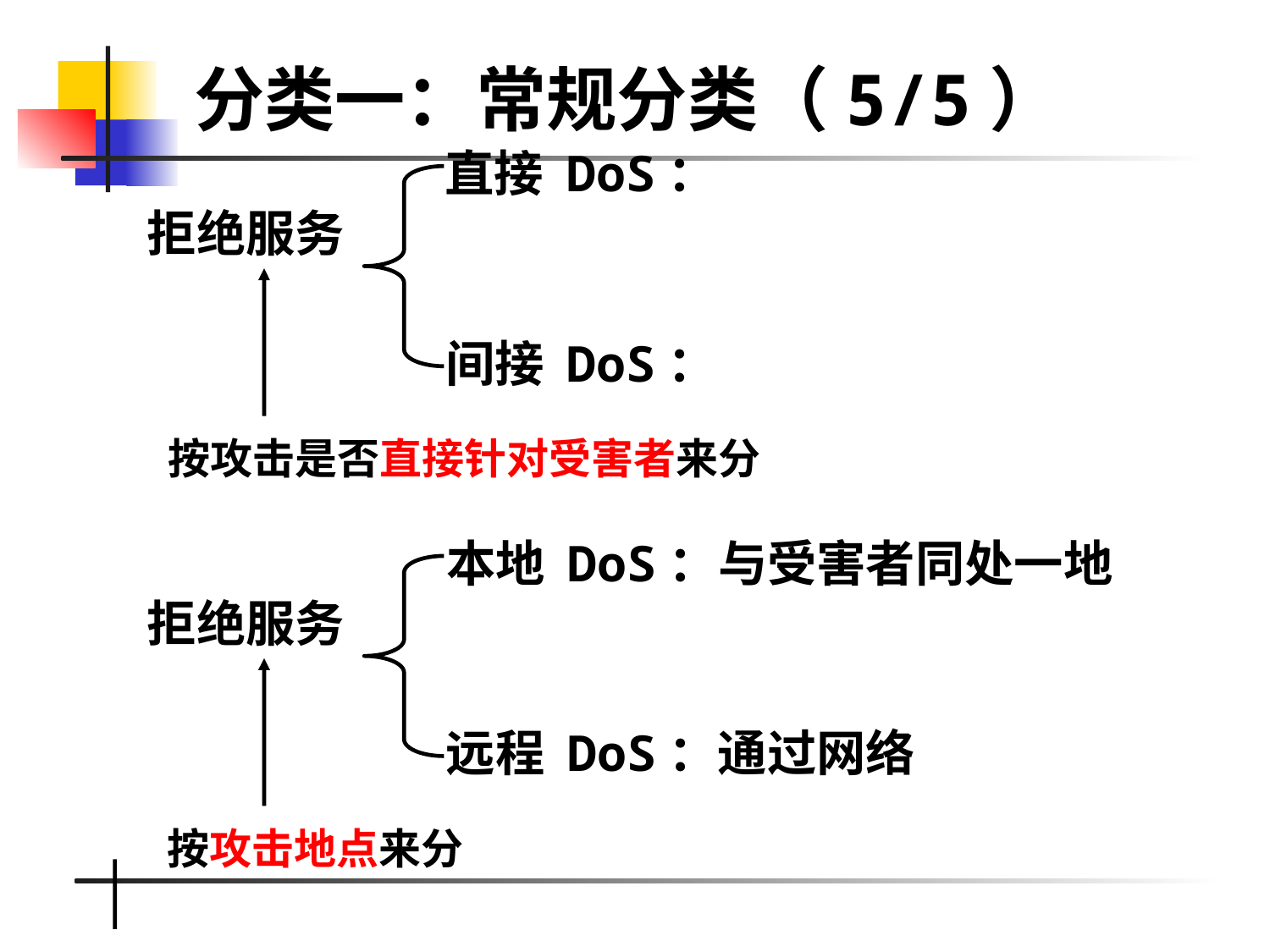

分类一：常规分类（5/5）
直接 DoS：

拒绝服务

间接 DoS：
按攻击是否直接针对受害者来分
本地 DoS：与受害者同处一地

拒绝服务

远程 DoS：通过网络
按攻击地点来分